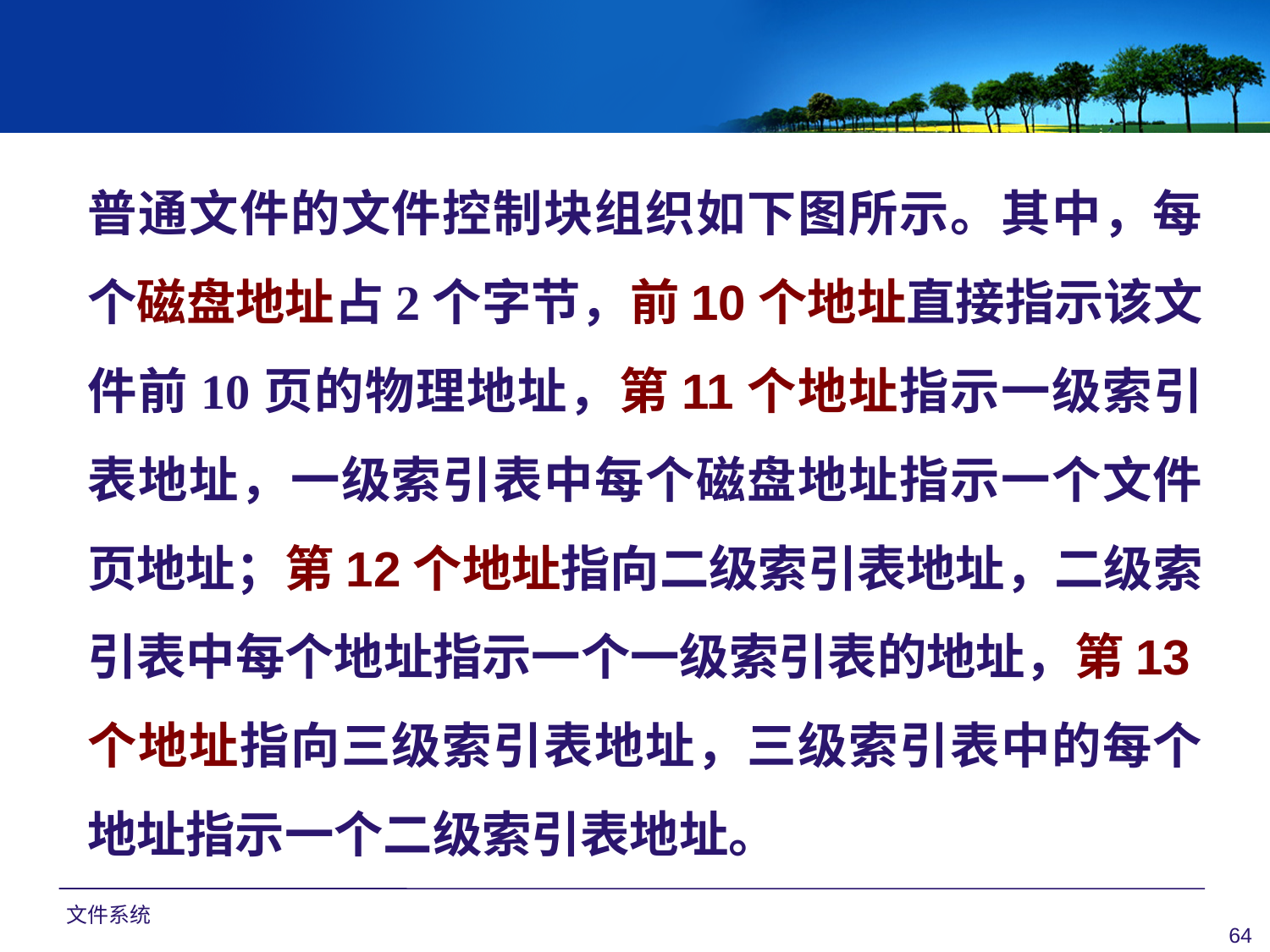

普通文件的文件控制块组织如下图所示。其中，每个磁盘地址占2个字节，前10个地址直接指示该文件前10页的物理地址，第11个地址指示一级索引表地址，一级索引表中每个磁盘地址指示一个文件页地址；第12个地址指向二级索引表地址，二级索引表中每个地址指示一个一级索引表的地址，第13个地址指向三级索引表地址，三级索引表中的每个地址指示一个二级索引表地址。
文件系统
64